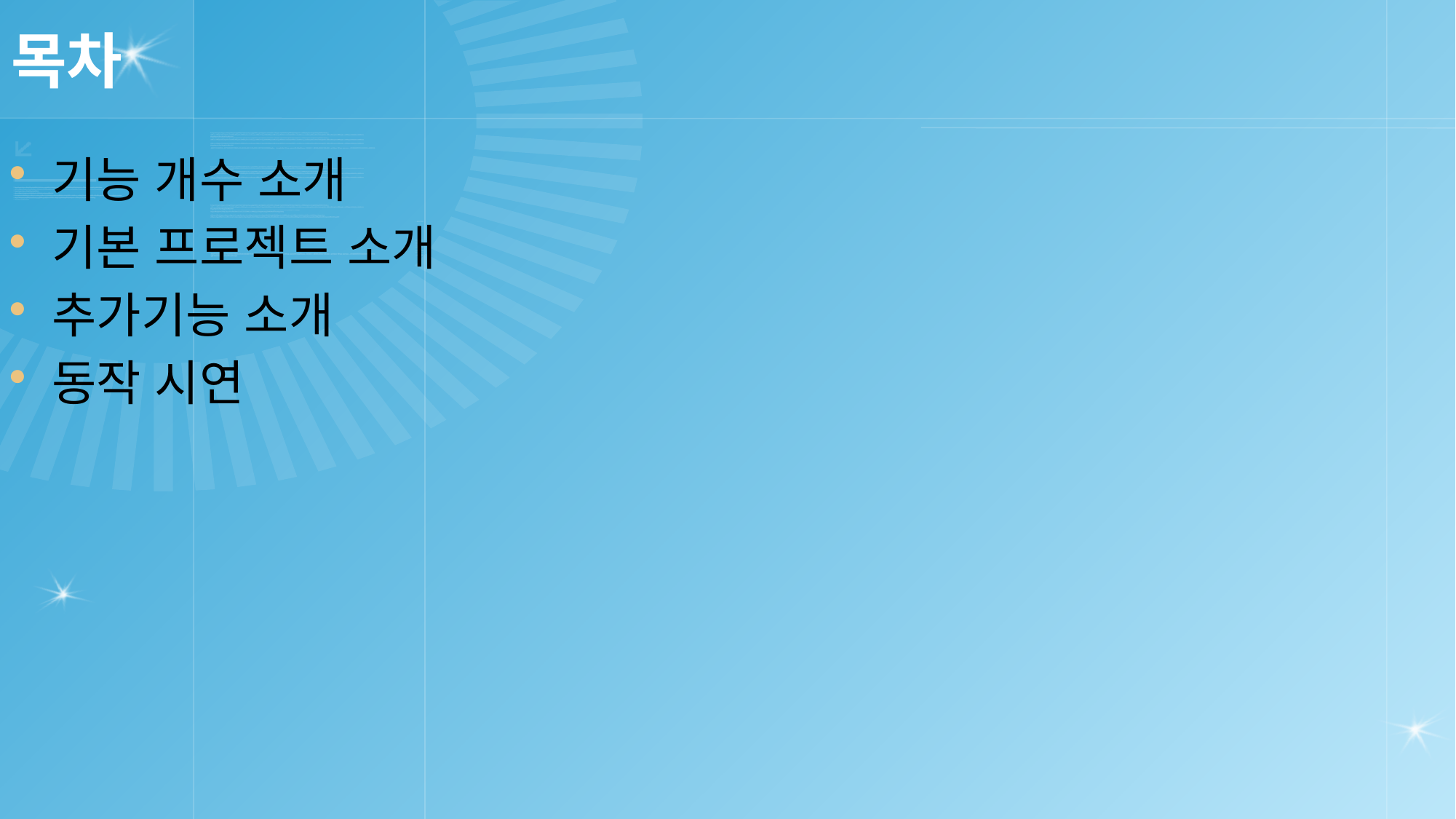

# 목차
기능 개수 소개
기본 프로젝트 소개
추가기능 소개
동작 시연